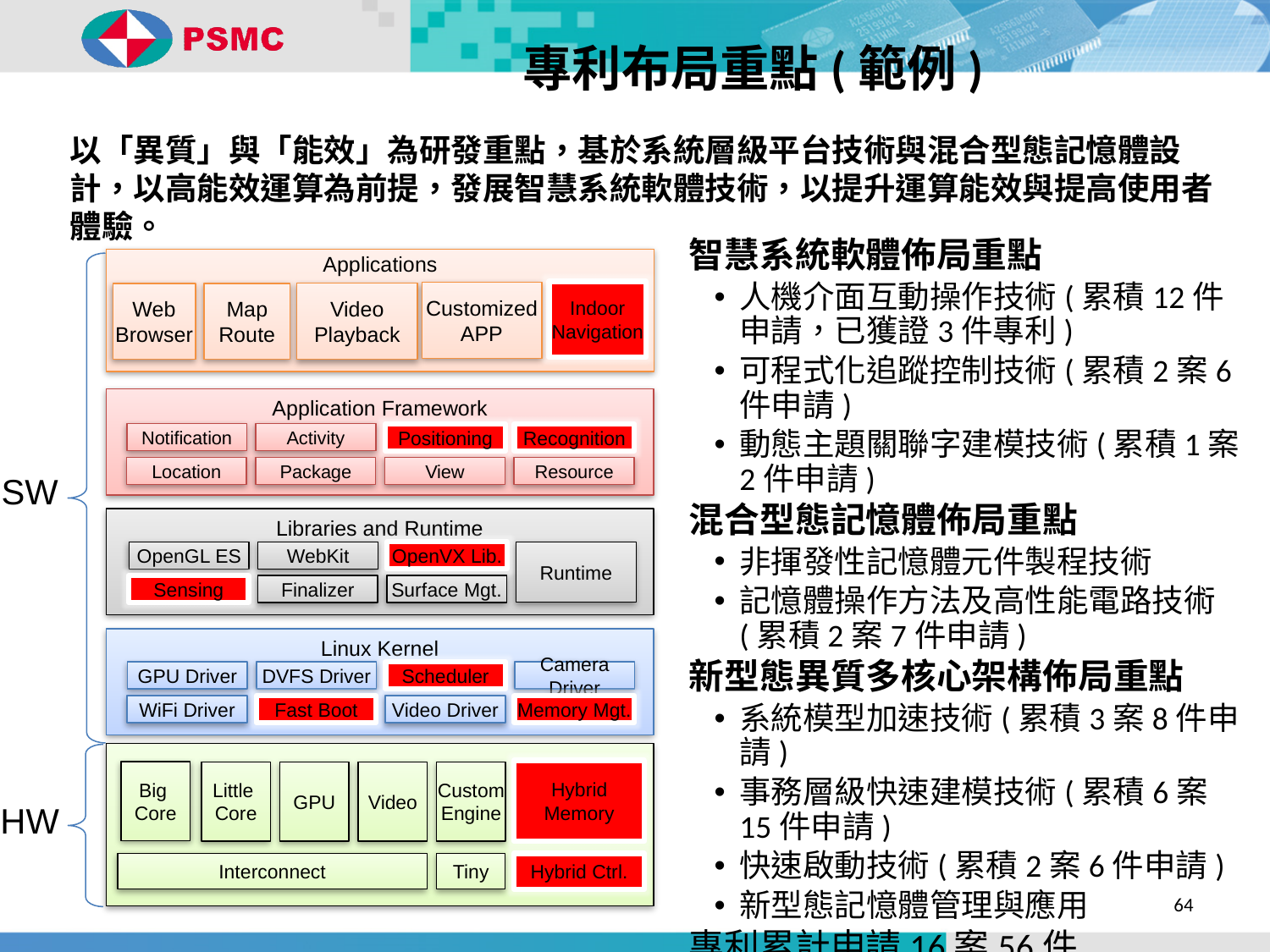

專利布局重點(範例)
以「異質」與「能效」為研發重點，基於系統層級平台技術與混合型態記憶體設計，以高能效運算為前提，發展智慧系統軟體技術，以提升運算能效與提高使用者體驗。
智慧系統軟體佈局重點
人機介面互動操作技術(累積12件申請，已獲證3件專利)
可程式化追蹤控制技術(累積2案6件申請)
動態主題關聯字建模技術(累積1案2件申請)
混合型態記憶體佈局重點
非揮發性記憶體元件製程技術
記憶體操作方法及高性能電路技術(累積2案7件申請)
新型態異質多核心架構佈局重點
系統模型加速技術(累積3案8件申請)
事務層級快速建模技術(累積6案15件申請)
快速啟動技術(累積2案6件申請)
新型態記憶體管理與應用
專利累計申請16案56件
Applications

Indoor
Navigation
Customized APP
Video Playback
Web Browser
Map Route
Application Framework
Notification
Activity
Positioning
Recognition
SW
Location
Package
View
Resource
Libraries and Runtime
Runtime
OpenGL ES
WebKit
OpenVX Lib.
Sensing
Finalizer
Surface Mgt.
Linux Kernel
GPU Driver
DVFS Driver
Scheduler
Camera Driver
WiFi Driver
Fast Boot
Video Driver
Memory Mgt.

HW
Hybrid Memory
Big
Core
Little
Core
GPU
Video
Custom Engine
Interconnect
Tiny
Hybrid Ctrl.
64